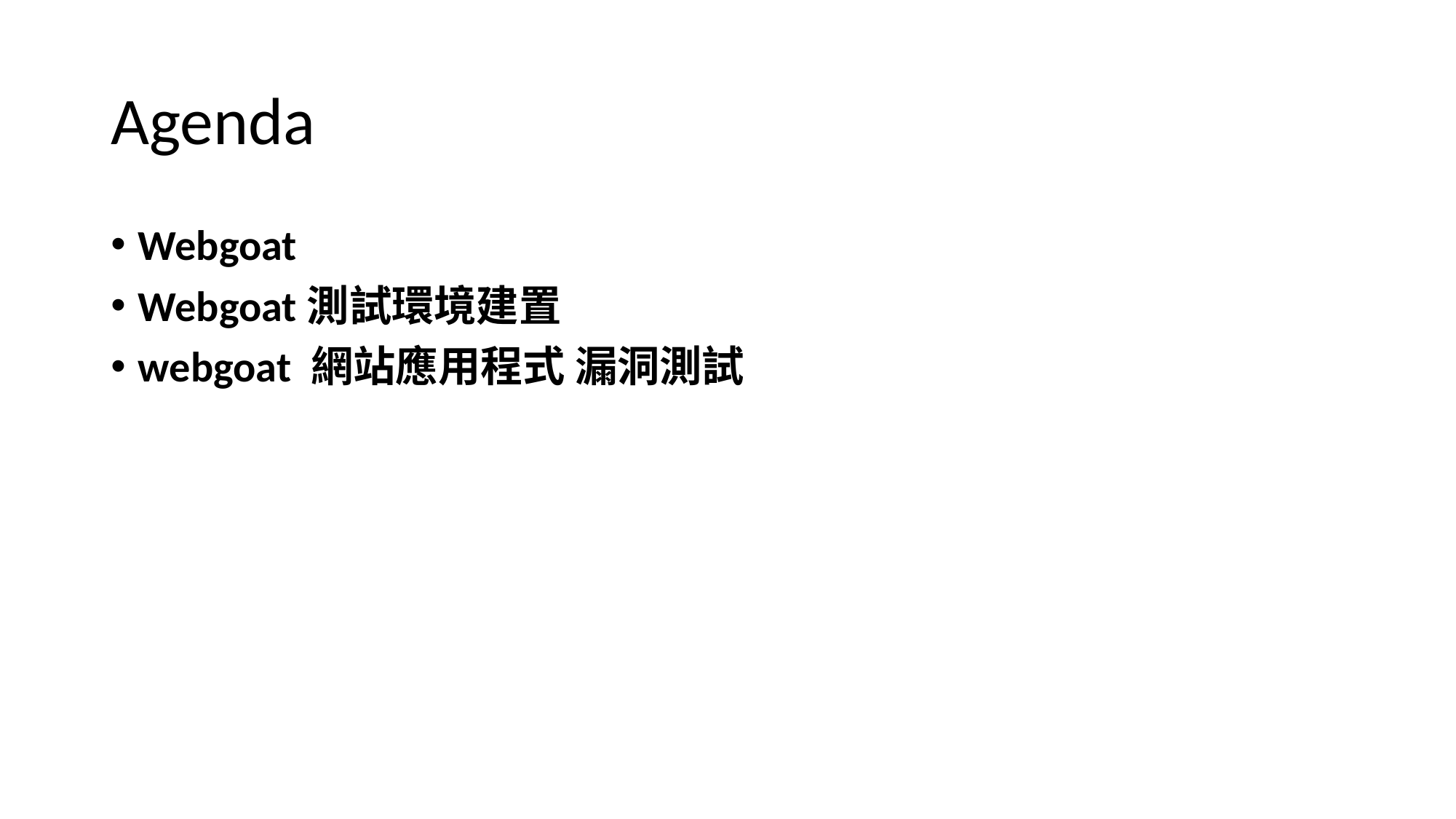

# Agenda
Webgoat
Webgoat測試環境建置
webgoat 網站應用程式 漏洞測試